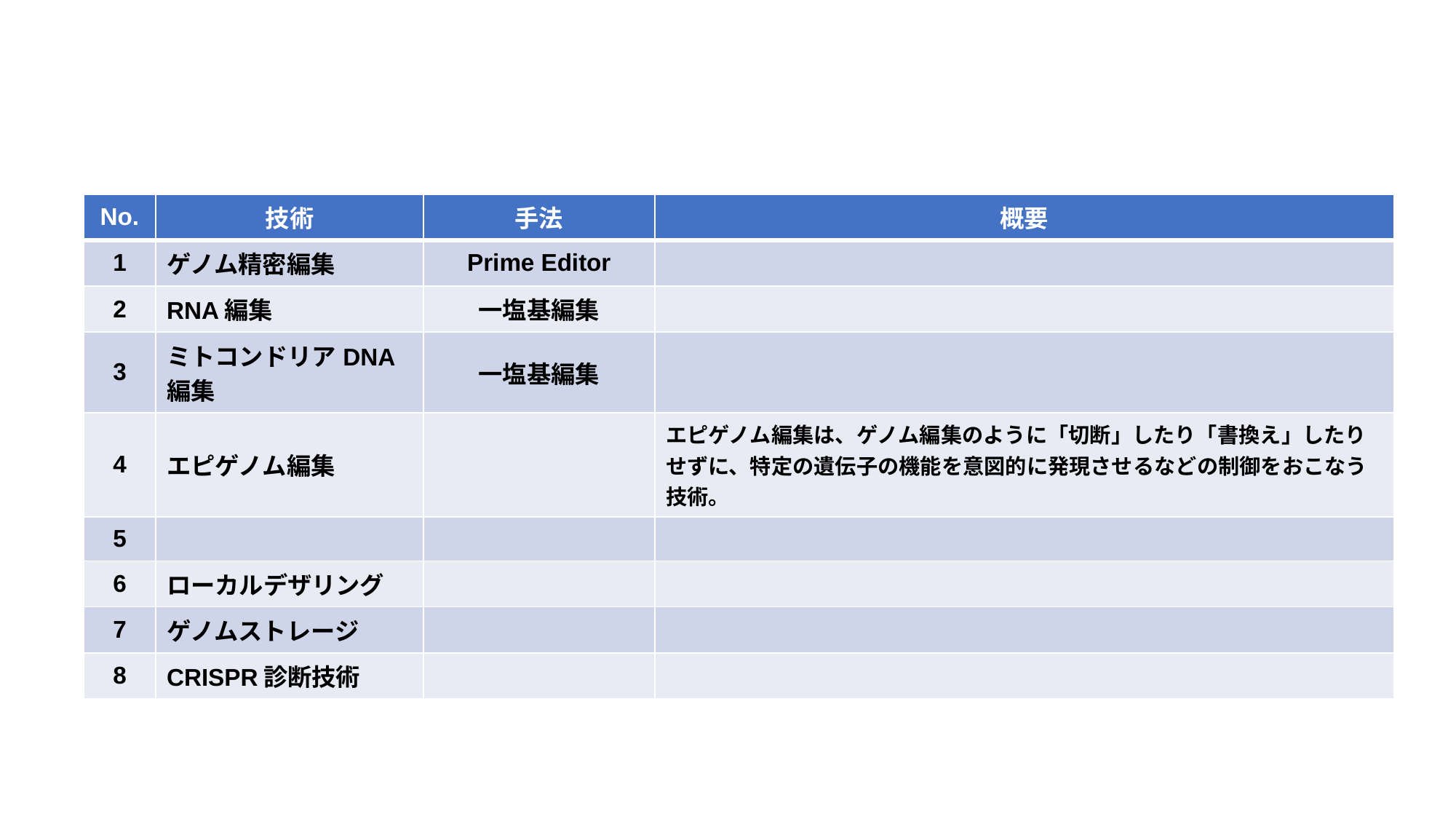

| No. | 技術 | 手法 | 概要 |
| --- | --- | --- | --- |
| 1 | ゲノム精密編集 | Prime Editor |  |
| 2 | RNA編集 | 一塩基編集 |  |
| 3 | ミトコンドリアDNA編集 | 一塩基編集 |  |
| 4 | エピゲノム編集 |  | エピゲノム編集は、ゲノム編集のように「切断」したり「書換え」したりせずに、特定の遺伝子の機能を意図的に発現させるなどの制御をおこなう技術。 |
| 5 |  |  |  |
| 6 | ローカルデザリング |  |  |
| 7 | ゲノムストレージ |  |  |
| 8 | CRISPR診断技術 |  |  |